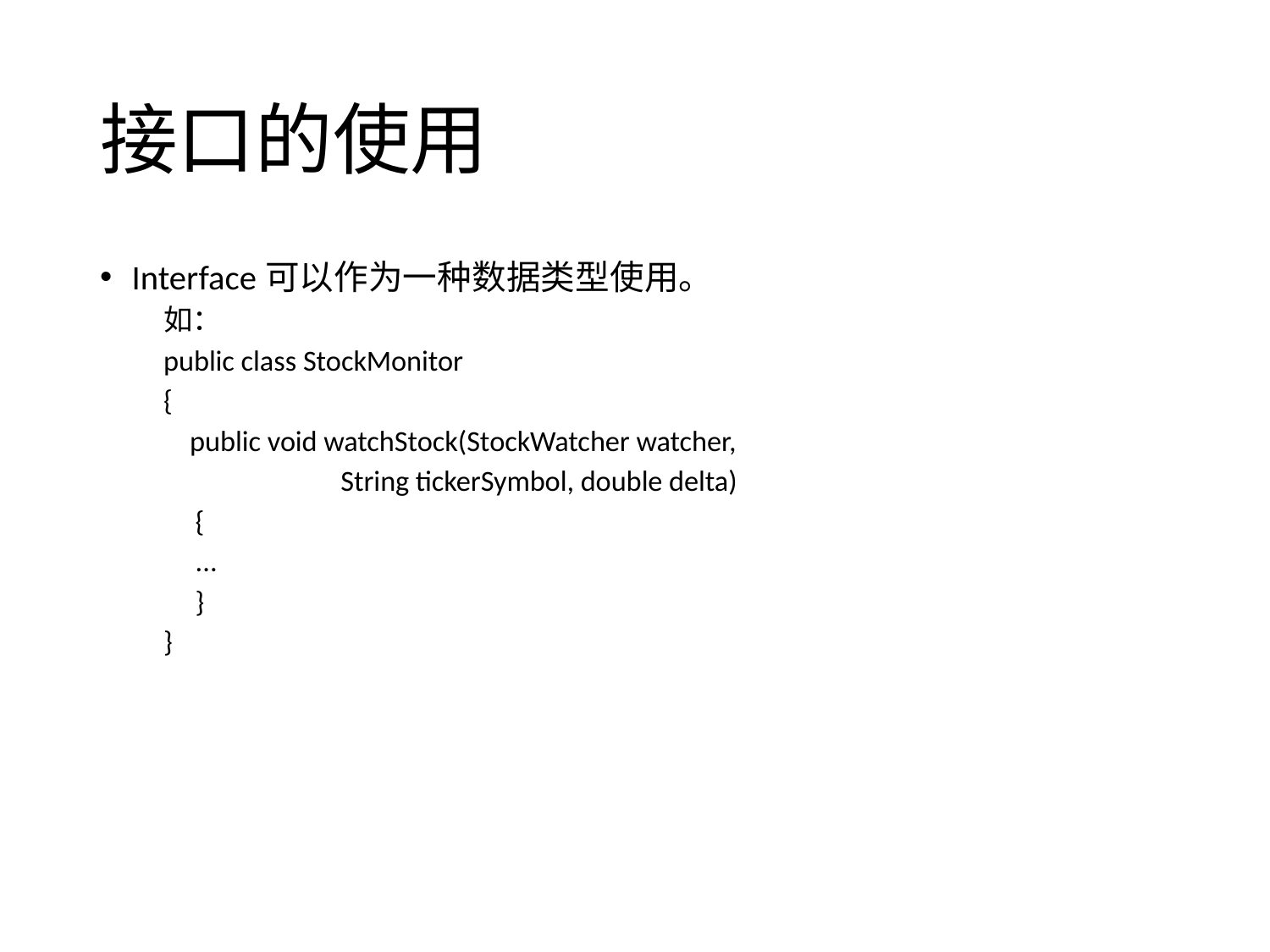

# 接口的使用
Interface可以作为一种数据类型使用。
如：
public class StockMonitor
{
    public void watchStock(StockWatcher watcher,
                           String tickerSymbol, double delta)
	{
    	...
    	}
}